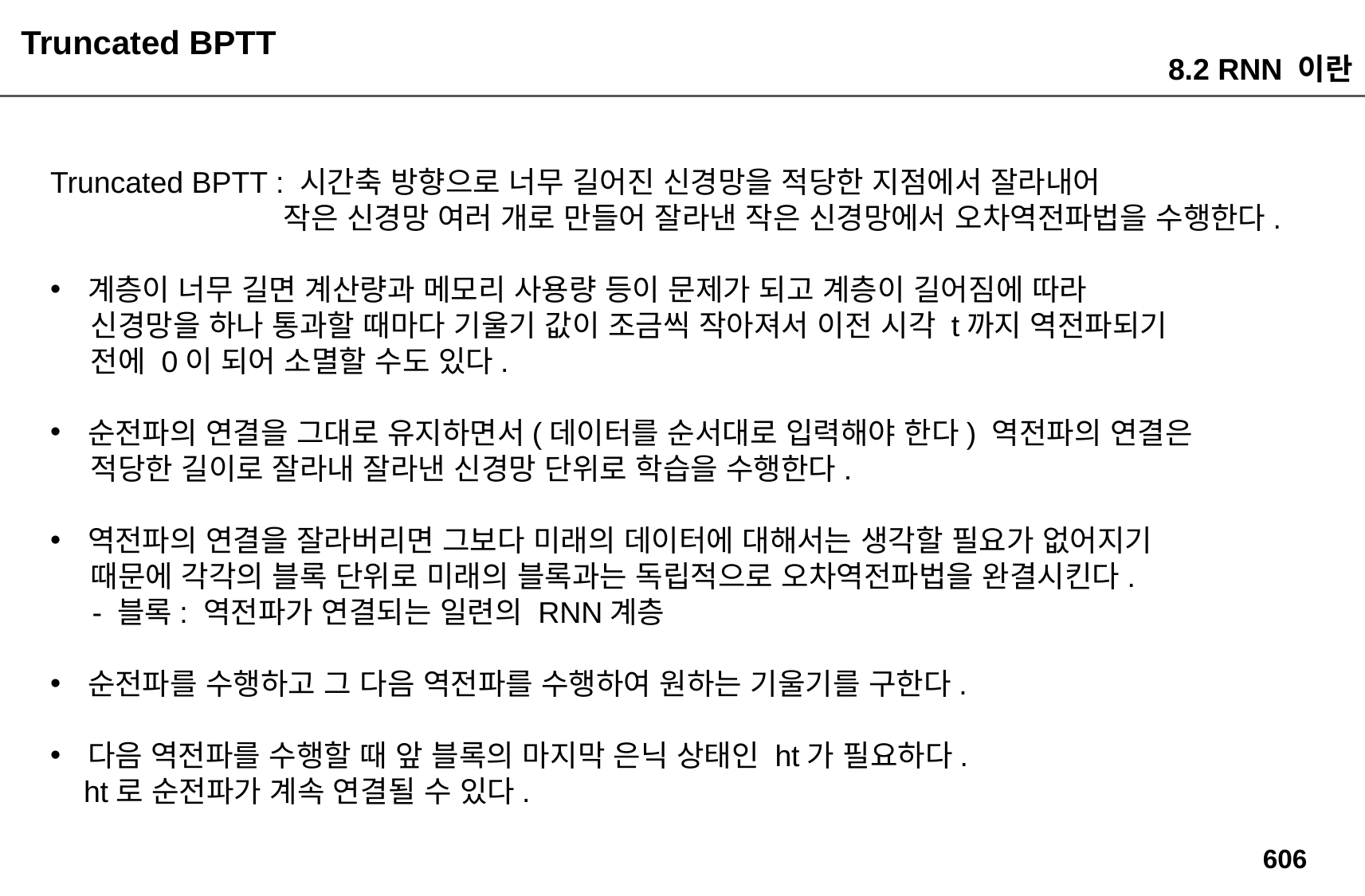

Truncated BPTT
8.2 RNN 이란
Truncated BPTT : 시간축 방향으로 너무 길어진 신경망을 적당한 지점에서 잘라내어
                           작은 신경망 여러 개로 만들어 잘라낸 작은 신경망에서 오차역전파법을 수행한다.

계층이 너무 길면 계산량과 메모리 사용량 등이 문제가 되고 계층이 길어짐에 따라
    신경망을 하나 통과할 때마다 기울기 값이 조금씩 작아져서 이전 시각 t까지 역전파되기
    전에 0이 되어 소멸할 수도 있다.

순전파의 연결을 그대로 유지하면서(데이터를 순서대로 입력해야 한다) 역전파의 연결은
    적당한 길이로 잘라내 잘라낸 신경망 단위로 학습을 수행한다.

역전파의 연결을 잘라버리면 그보다 미래의 데이터에 대해서는 생각할 필요가 없어지기
    때문에 각각의 블록 단위로 미래의 블록과는 독립적으로 오차역전파법을 완결시킨다.
     - 블록: 역전파가 연결되는 일련의 RNN계층

순전파를 수행하고 그 다음 역전파를 수행하여 원하는 기울기를 구한다.

다음 역전파를 수행할 때 앞 블록의 마지막 은닉 상태인 ht가 필요하다.
    ht로 순전파가 계속 연결될 수 있다.